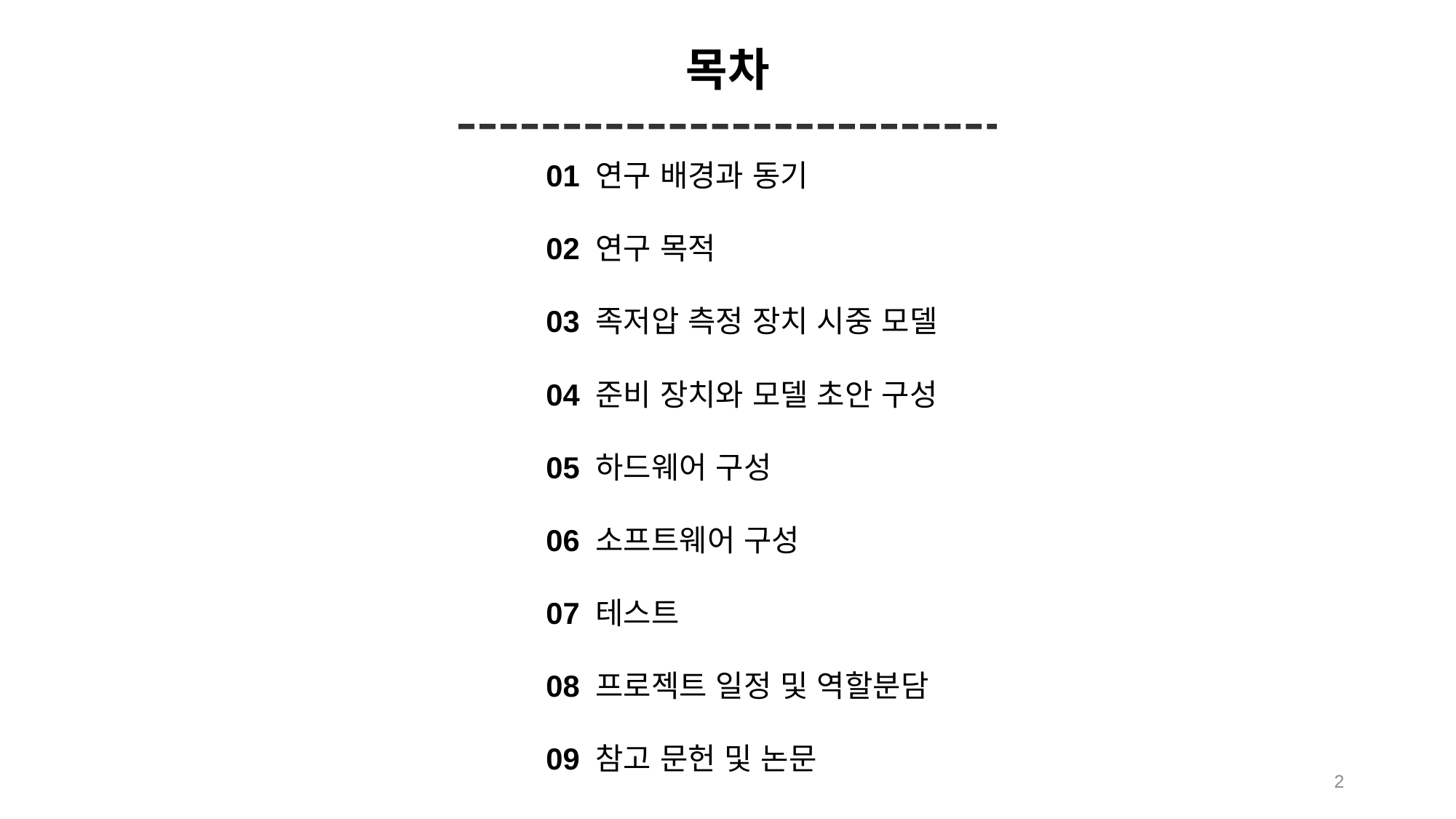

목차

01 연구 배경과 동기

02 연구 목적

03 족저압 측정 장치 시중 모델

04 준비 장치와 모델 초안 구성

05 하드웨어 구성

06 소프트웨어 구성

07 테스트

08 프로젝트 일정 및 역할분담

09 참고 문헌 및 논문
2